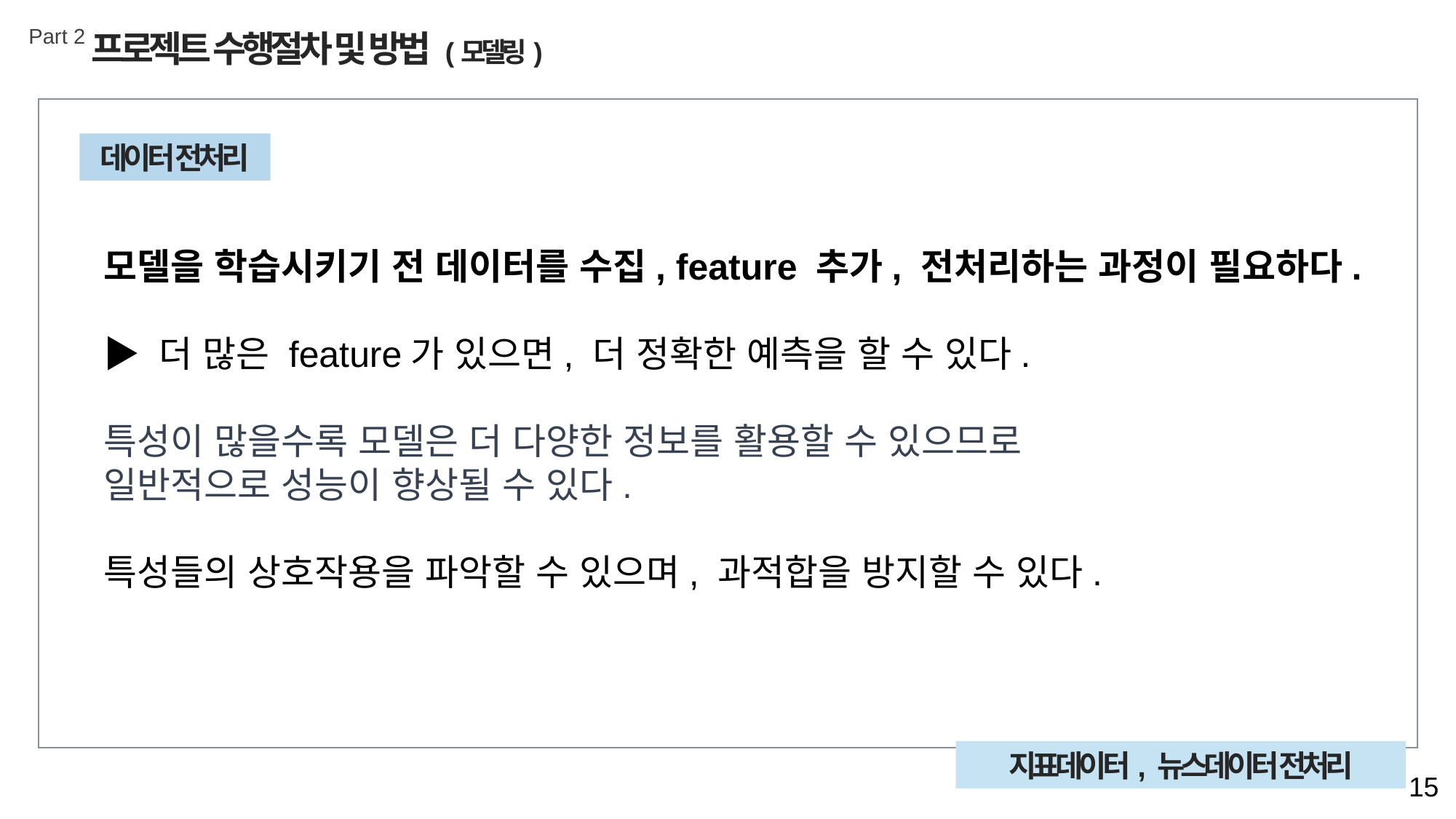

Part 2
프로젝트 수행절차 및 방법 (모델링)

데이터 전처리
모델을 학습시키기 전 데이터를 수집, feature 추가, 전처리하는 과정이 필요하다.

▶ 더 많은 feature가 있으면, 더 정확한 예측을 할 수 있다.

특성이 많을수록 모델은 더 다양한 정보를 활용할 수 있으므로
일반적으로 성능이 향상될 수 있다.

특성들의 상호작용을 파악할 수 있으며, 과적합을 방지할 수 있다.

지표데이터, 뉴스데이터 전처리
15